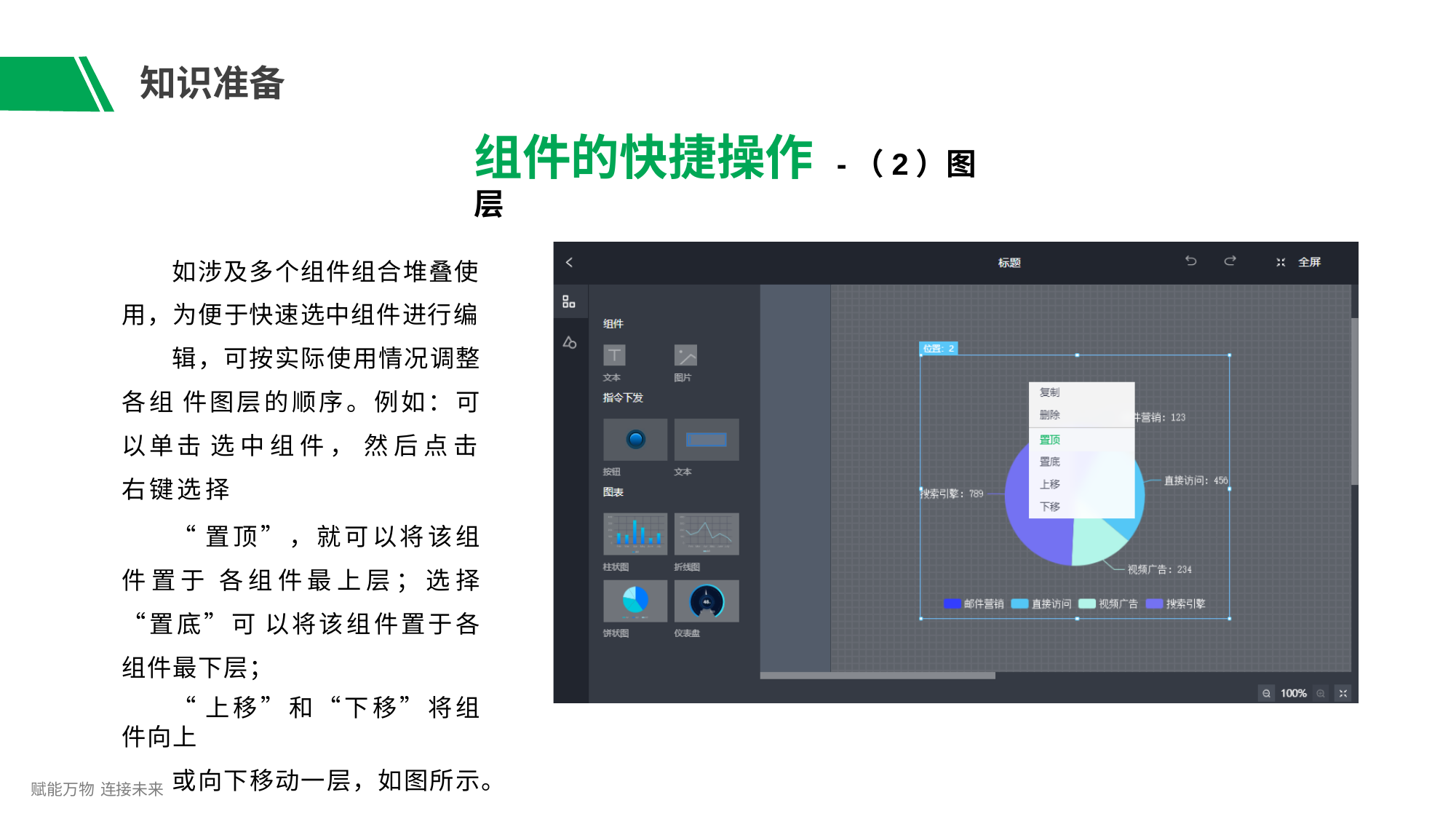

# 知识准备
组件的快捷操作 -（2）图层
如涉及多个组件组合堆叠使 用，为便于快速选中组件进行编
辑，可按实际使用情况调整各组 件图层的顺序。例如：可以单击 选中组件， 然后点击右键选择
“置顶”，就可以将该组件置于 各组件最上层；选择“置底”可 以将该组件置于各组件最下层；
“上移”和“下移”将组件向上
或向下移动一层，如图所示。

赋能万物 连接未来